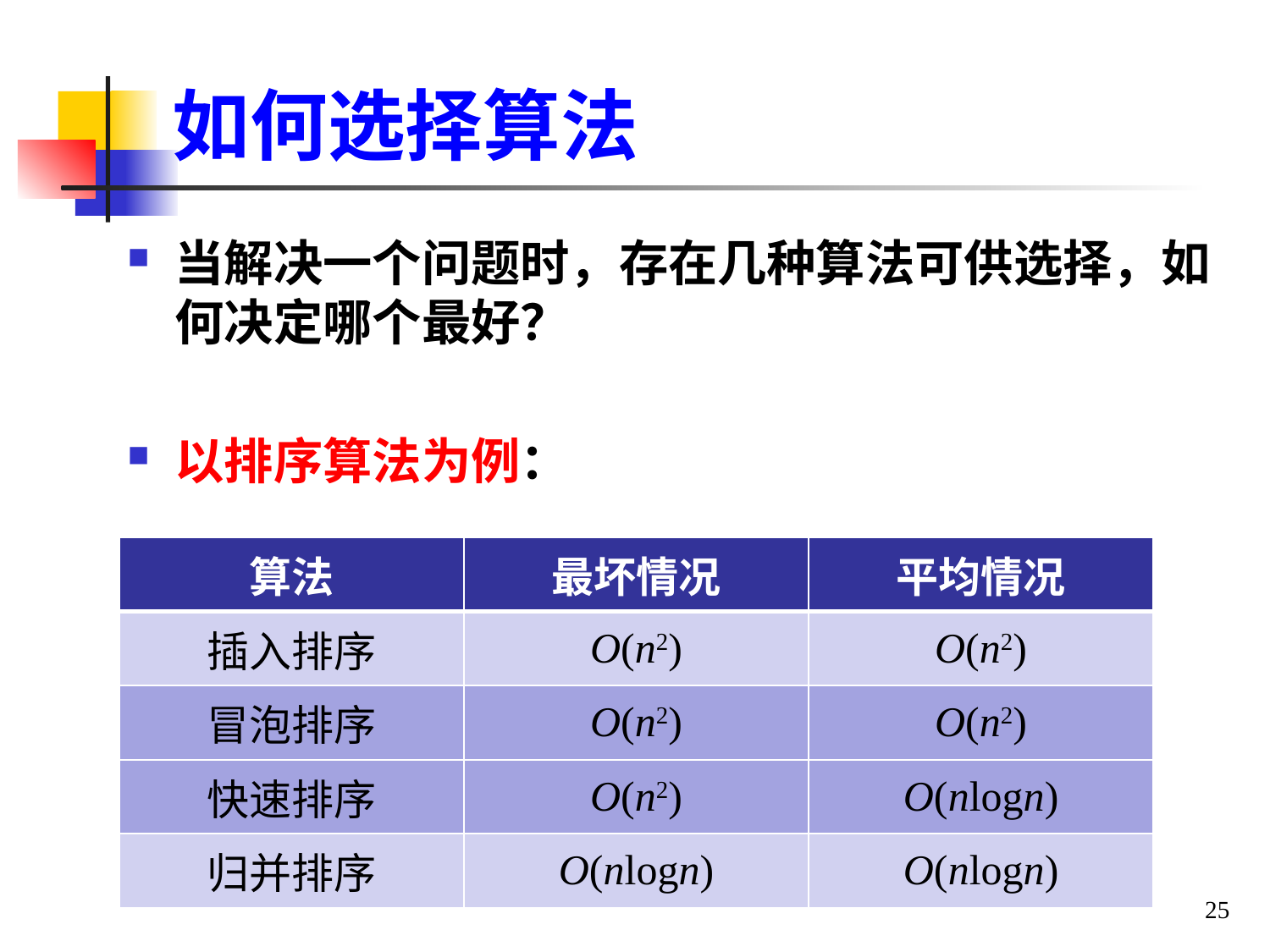

# 如何选择算法
当解决一个问题时，存在几种算法可供选择，如何决定哪个最好？

以排序算法为例：
| 算法 | 最坏情况 | 平均情况 |
| --- | --- | --- |
| 插入排序 | O(n2) | O(n2) |
| 冒泡排序 | O(n2) | O(n2) |
| 快速排序 | O(n2) | O(nlogn) |
| 归并排序 | O(nlogn) | O(nlogn) |
25